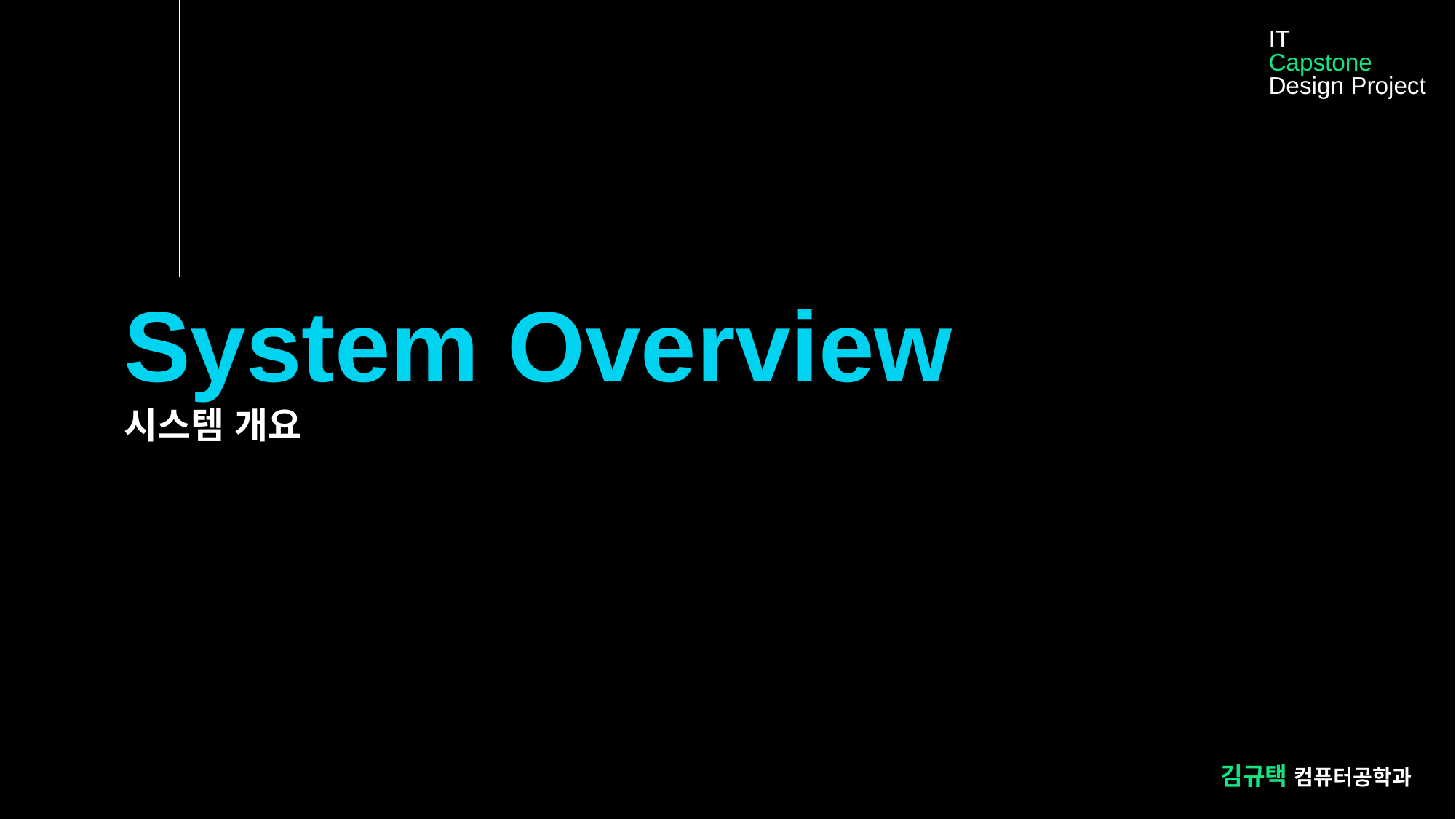

IT
Capstone
Design Project
System Overview
시스템 개요
김규택 컴퓨터공학과